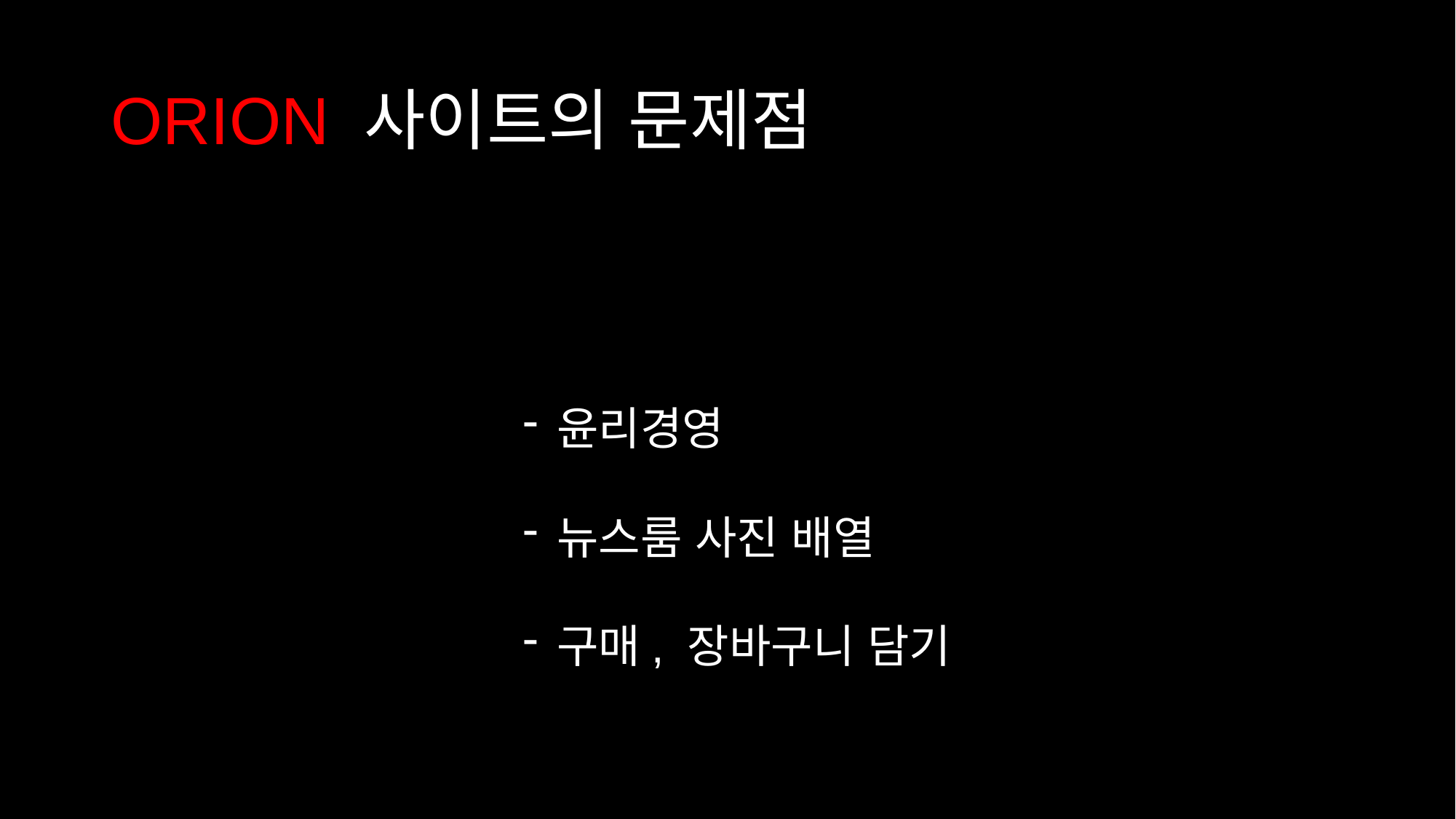

# ORION 사이트의 문제점
윤리경영
뉴스룸 사진 배열
구매, 장바구니 담기